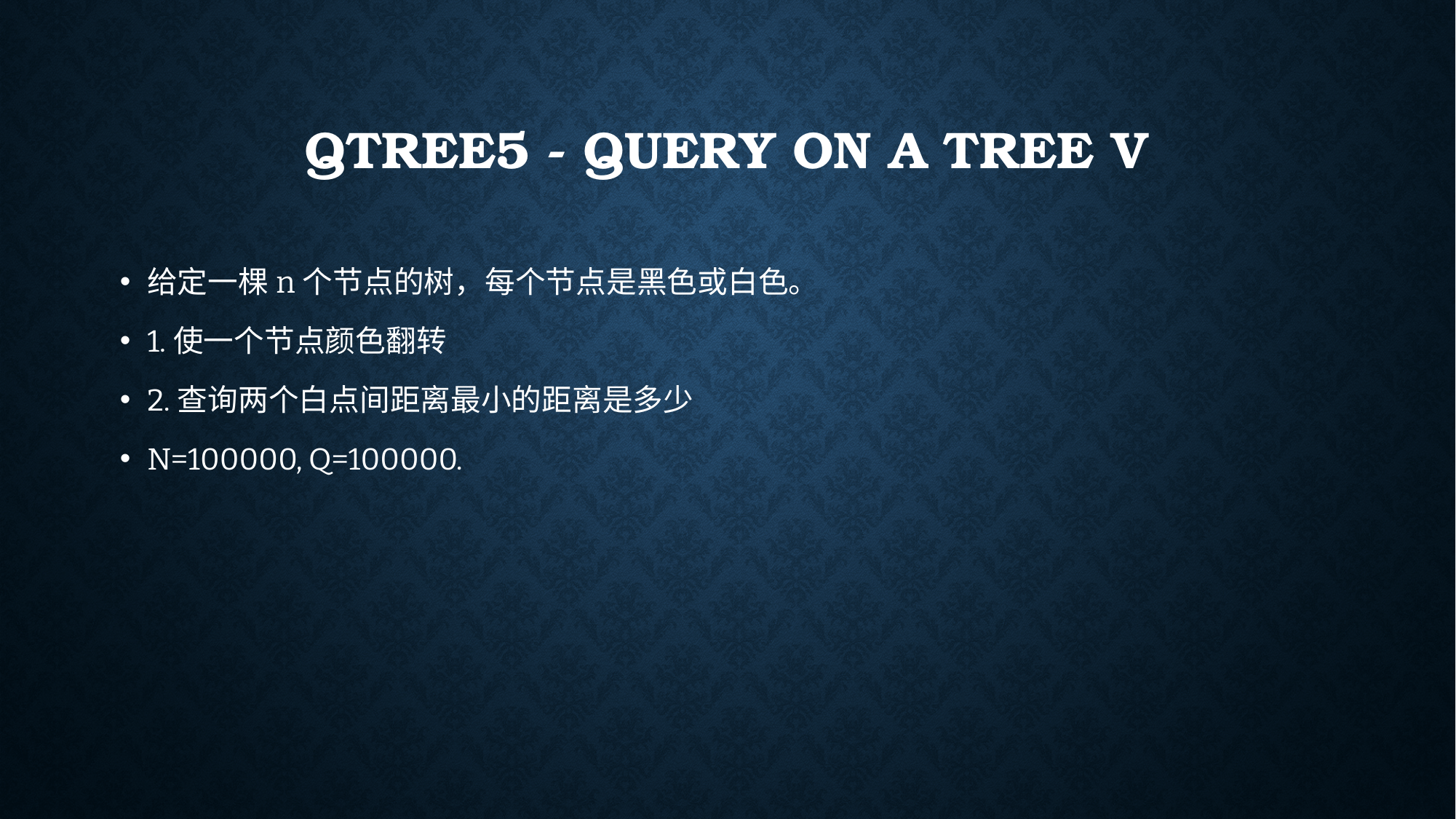

# QTREE5 - Query on a tree V
给定一棵n个节点的树，每个节点是黑色或白色。
1.使一个节点颜色翻转
2.查询两个白点间距离最小的距离是多少
N=100000, Q=100000.